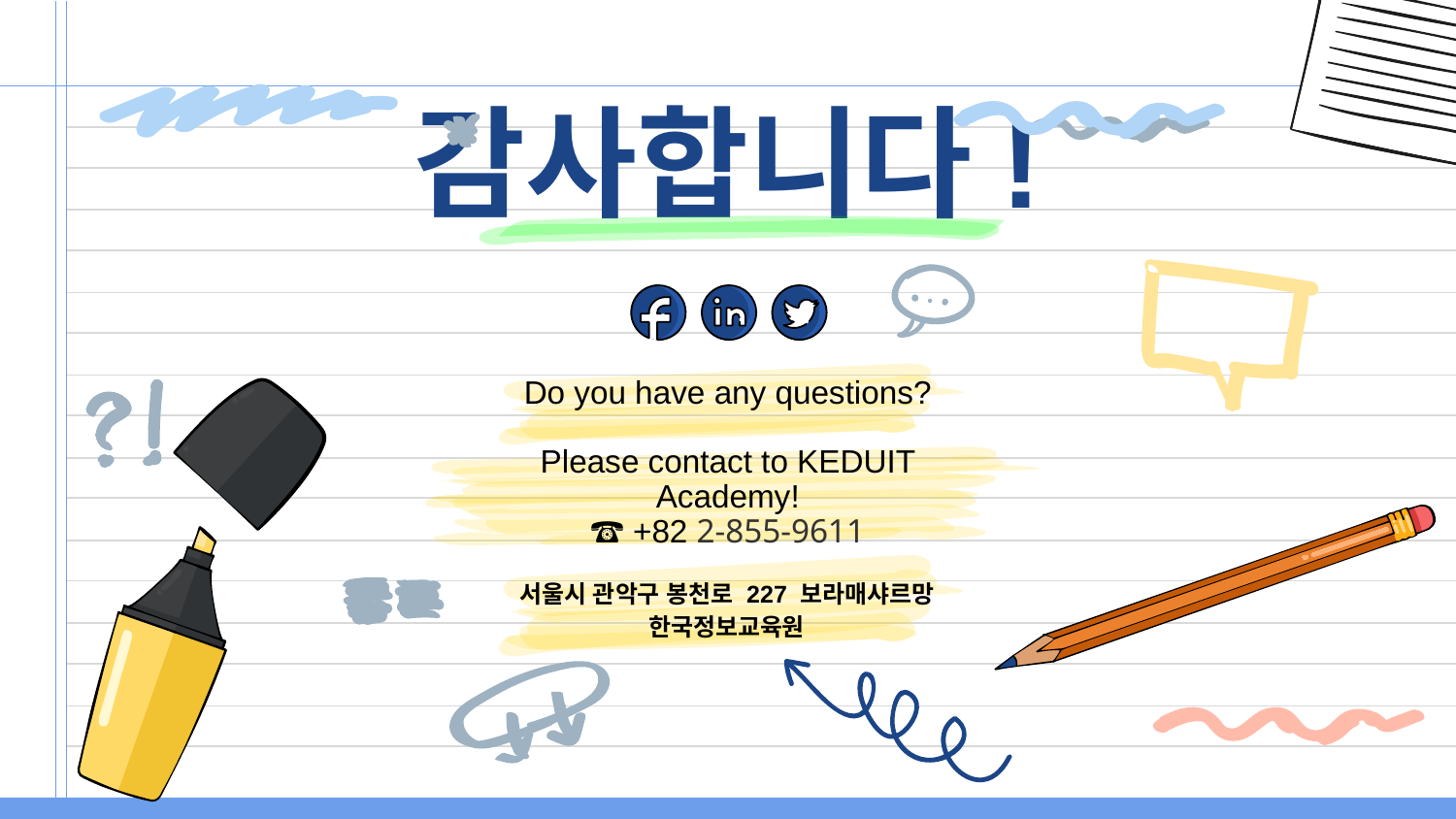

# 감사합니다!

Do you have any questions?

Please contact to KEDUIT Academy!
☎ +82 2-855-9611

서울시 관악구 봉천로 227 보라매샤르망
한국정보교육원